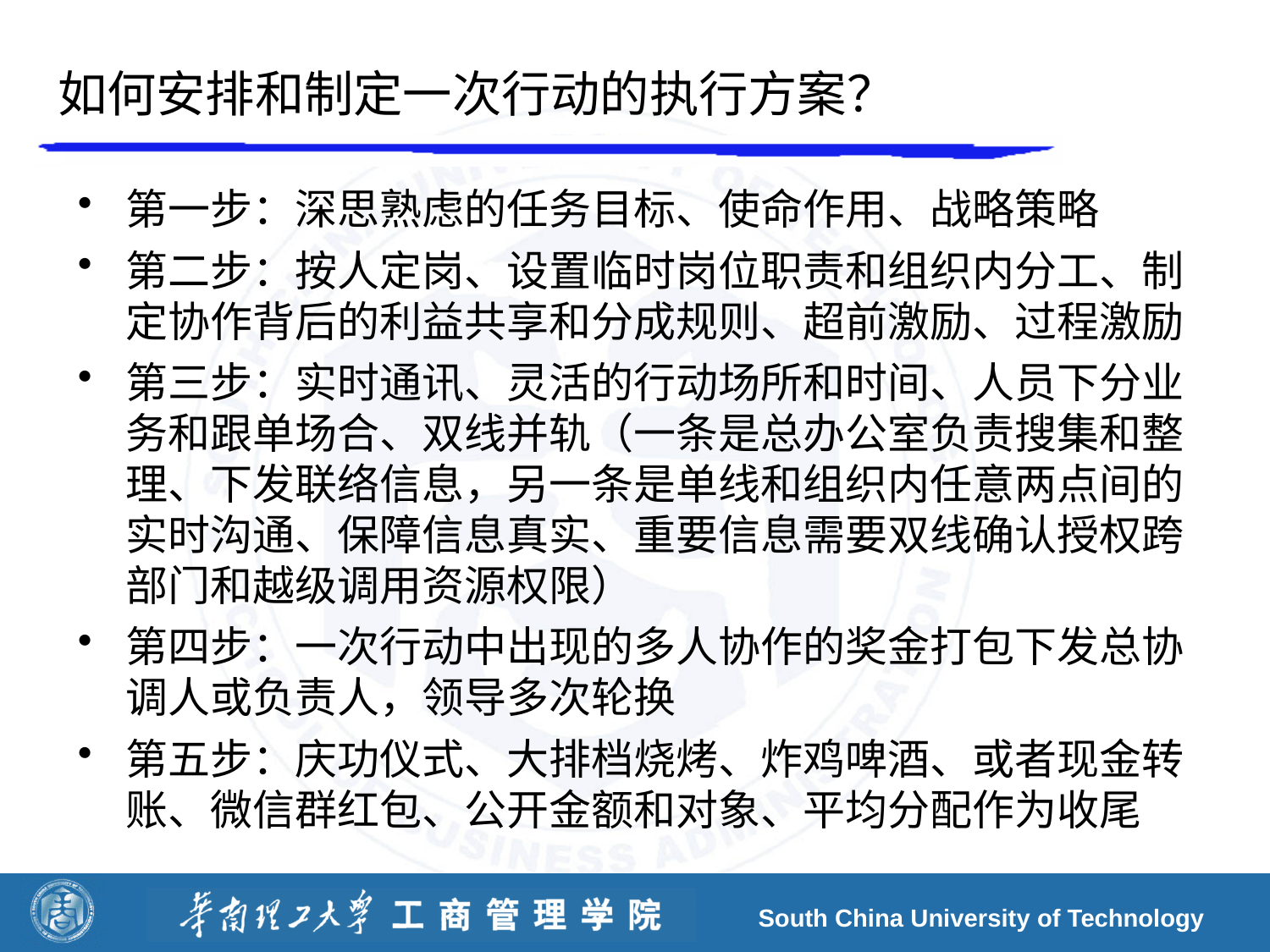

# 如何安排和制定一次行动的执行方案？
第一步：深思熟虑的任务目标、使命作用、战略策略
第二步：按人定岗、设置临时岗位职责和组织内分工、制定协作背后的利益共享和分成规则、超前激励、过程激励
第三步：实时通讯、灵活的行动场所和时间、人员下分业务和跟单场合、双线并轨（一条是总办公室负责搜集和整理、下发联络信息，另一条是单线和组织内任意两点间的实时沟通、保障信息真实、重要信息需要双线确认授权跨部门和越级调用资源权限）
第四步：一次行动中出现的多人协作的奖金打包下发总协调人或负责人，领导多次轮换
第五步：庆功仪式、大排档烧烤、炸鸡啤酒、或者现金转账、微信群红包、公开金额和对象、平均分配作为收尾
South China University of Technology